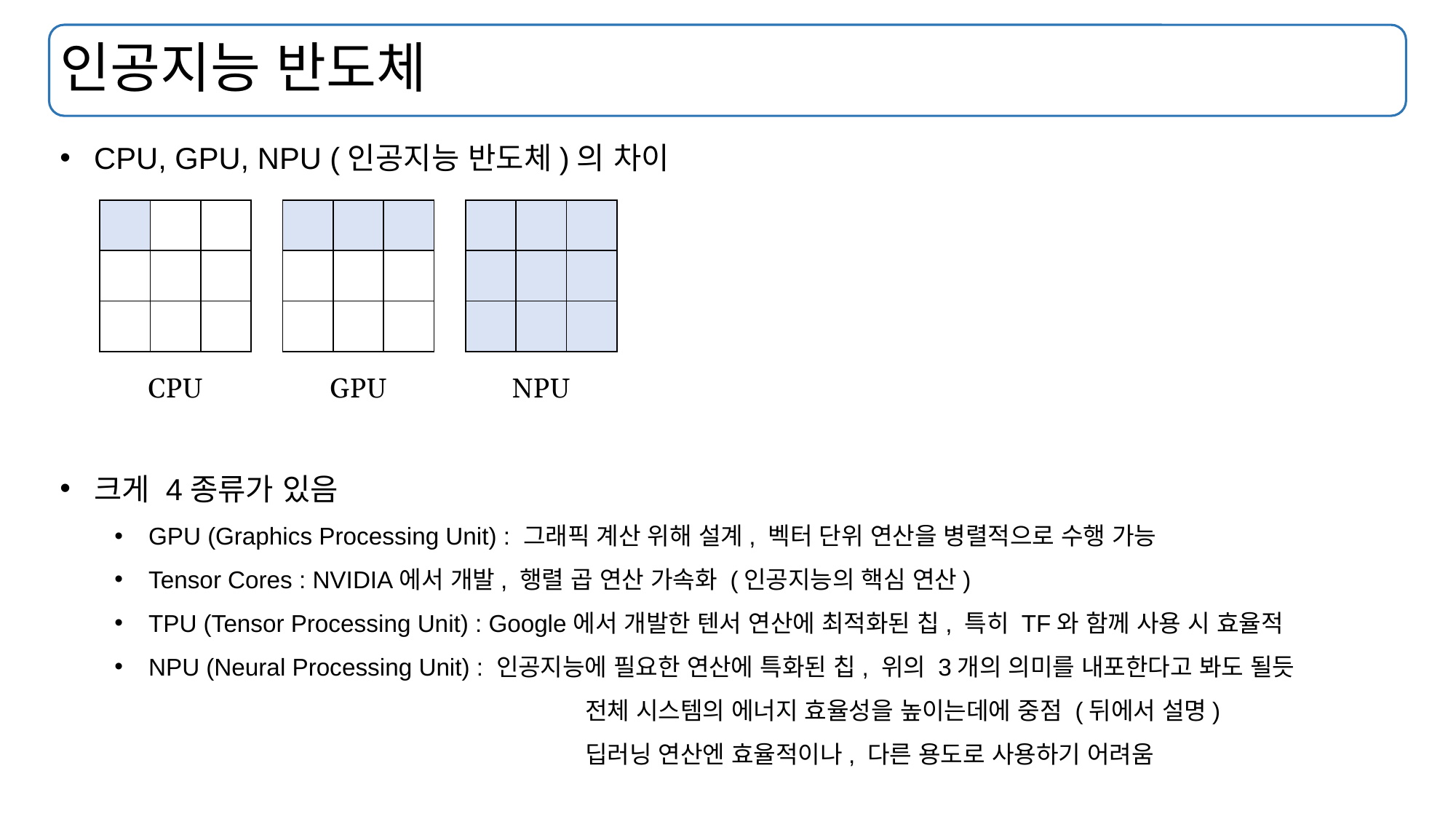

# 인공지능 반도체
CPU, GPU, NPU (인공지능 반도체)의 차이

크게 4종류가 있음
GPU (Graphics Processing Unit) : 그래픽 계산 위해 설계, 벡터 단위 연산을 병렬적으로 수행 가능
Tensor Cores : NVIDIA에서 개발, 행렬 곱 연산 가속화 (인공지능의 핵심 연산)
TPU (Tensor Processing Unit) : Google에서 개발한 텐서 연산에 최적화된 칩, 특히 TF와 함께 사용 시 효율적
NPU (Neural Processing Unit) : 인공지능에 필요한 연산에 특화된 칩, 위의 3개의 의미를 내포한다고 봐도 될듯
				전체 시스템의 에너지 효율성을 높이는데에 중점 (뒤에서 설명)
				딥러닝 연산엔 효율적이나, 다른 용도로 사용하기 어려움
|  |  |  |
| --- | --- | --- |
|  |  |  |
|  |  |  |
|  |  |  |
| --- | --- | --- |
|  |  |  |
|  |  |  |
|  |  |  |
| --- | --- | --- |
|  |  |  |
|  |  |  |
CPU
GPU
NPU